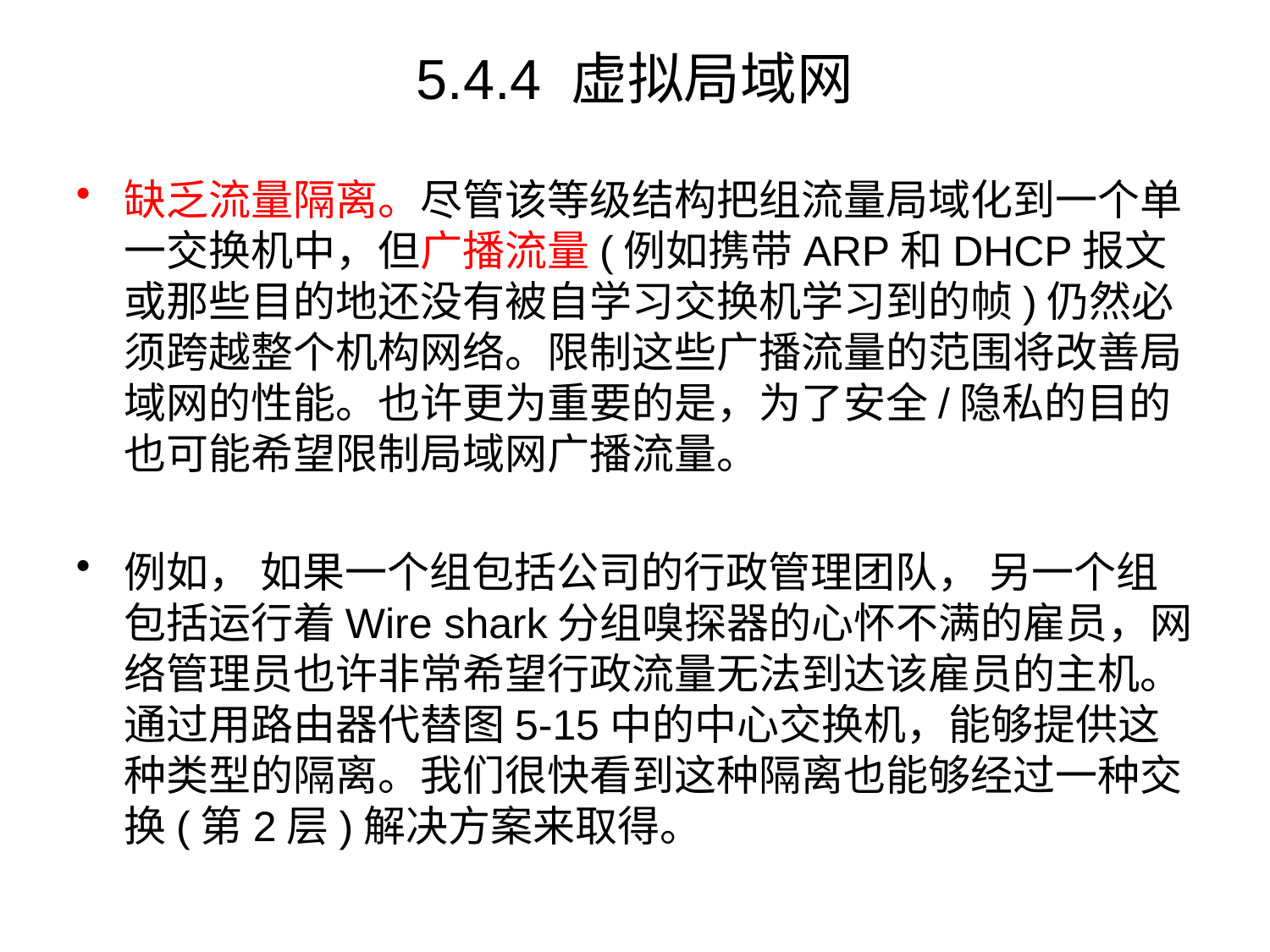

# 5.4.4 虚拟局域网
缺乏流量隔离。尽管该等级结构把组流量局域化到一个单一交换机中，但广播流量(例如携带ARP和DHCP报文或那些目的地还没有被自学习交换机学习到的帧)仍然必须跨越整个机构网络。限制这些广播流量的范围将改善局域网的性能。也许更为重要的是，为了安全/隐私的目的也可能希望限制局域网广播流量。

例如， 如果一个组包括公司的行政管理团队， 另一个组包括运行着Wire shark分组嗅探器的心怀不满的雇员，网络管理员也许非常希望行政流量无法到达该雇员的主机。通过用路由器代替图5-15中的中心交换机，能够提供这种类型的隔离。我们很快看到这种隔离也能够经过一种交换(第2层)解决方案来取得。